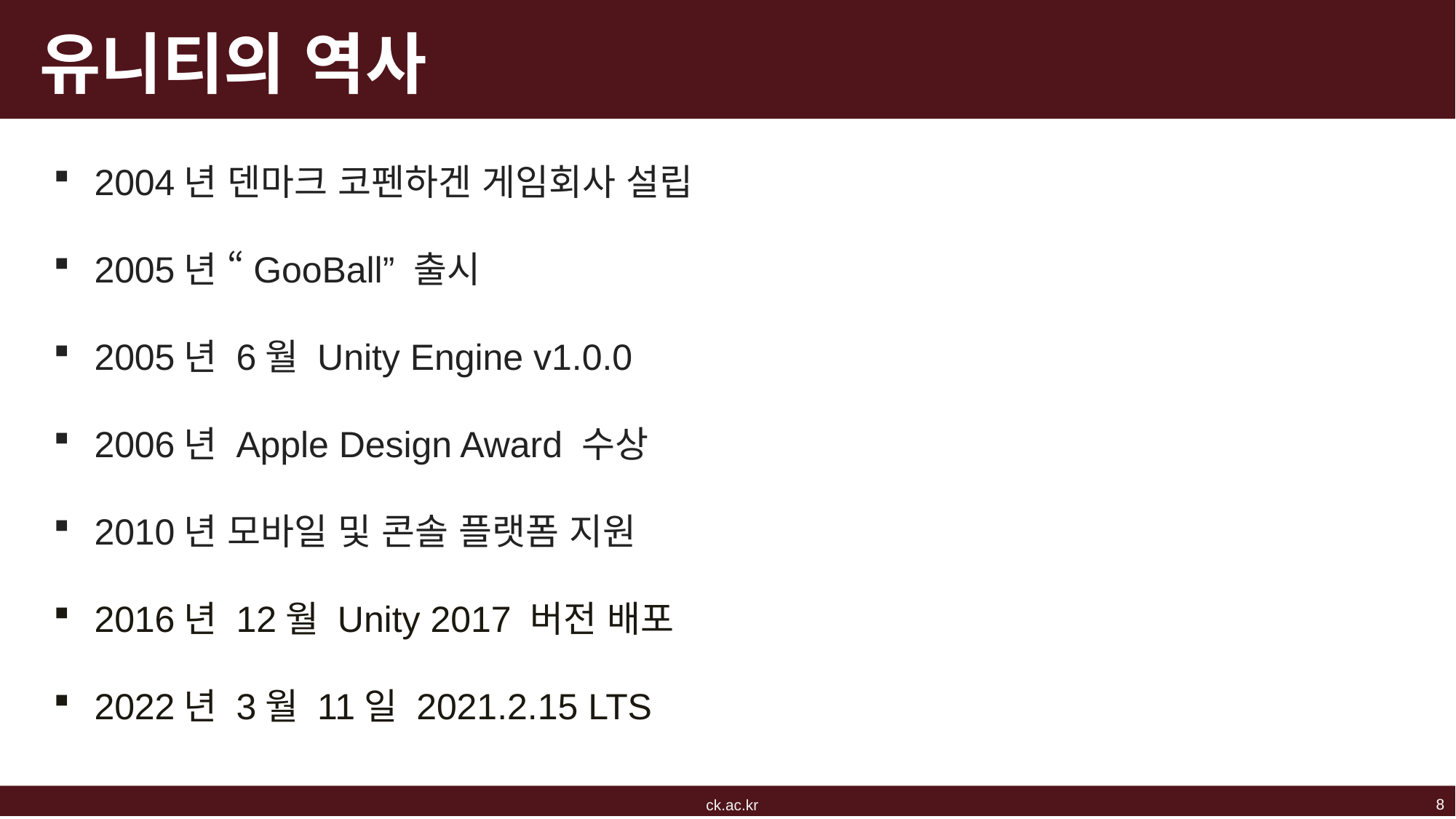

# 유니티의 역사
2004년 덴마크 코펜하겐 게임회사 설립

2005년 “GooBall” 출시

2005년 6월 Unity Engine v1.0.0

2006년 Apple Design Award 수상

2010년 모바일 및 콘솔 플랫폼 지원

2016년 12월 Unity 2017 버전 배포

2022년 3월 11일 2021.2.15 LTS
8
ck.ac.kr